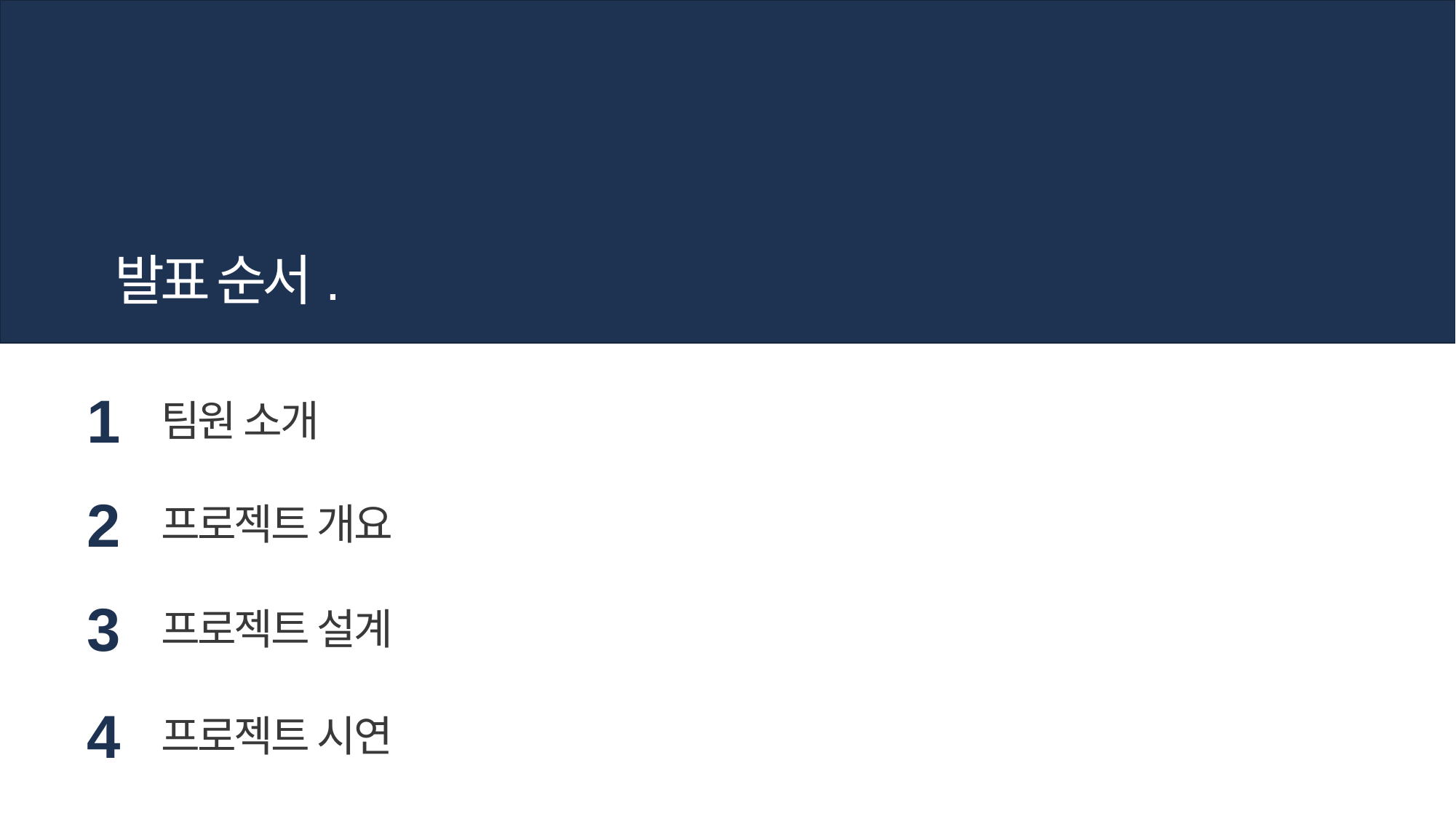

발표 순서.
1
팀원 소개
2
프로젝트 개요
3
프로젝트 설계
4
프로젝트 시연